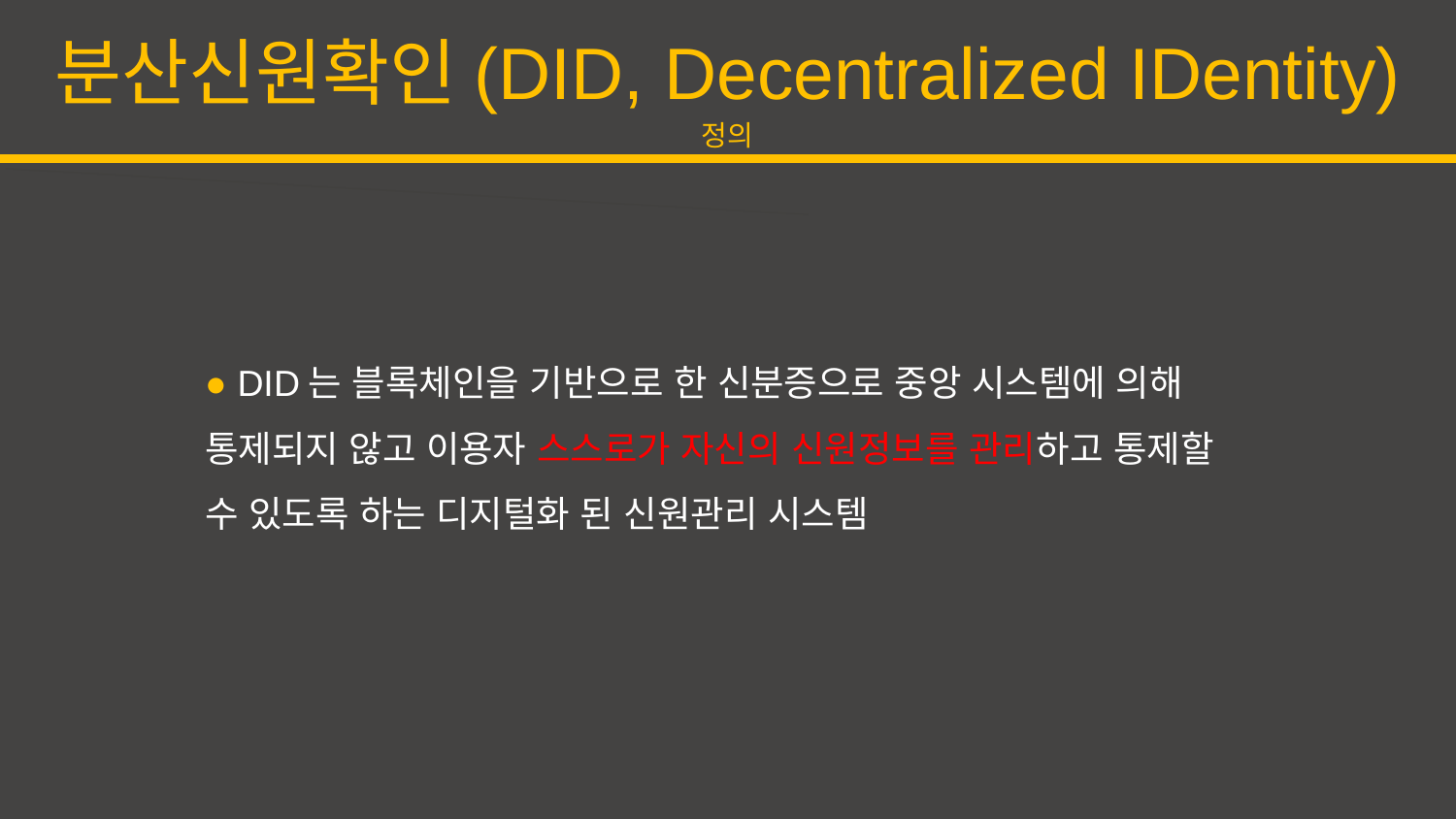

분산신원확인(DID, Decentralized IDentity)
정의
● DID는 블록체인을 기반으로 한 신분증으로 중앙 시스템에 의해 통제되지 않고 이용자 스스로가 자신의 신원정보를 관리하고 통제할 수 있도록 하는 디지털화 된 신원관리 시스템